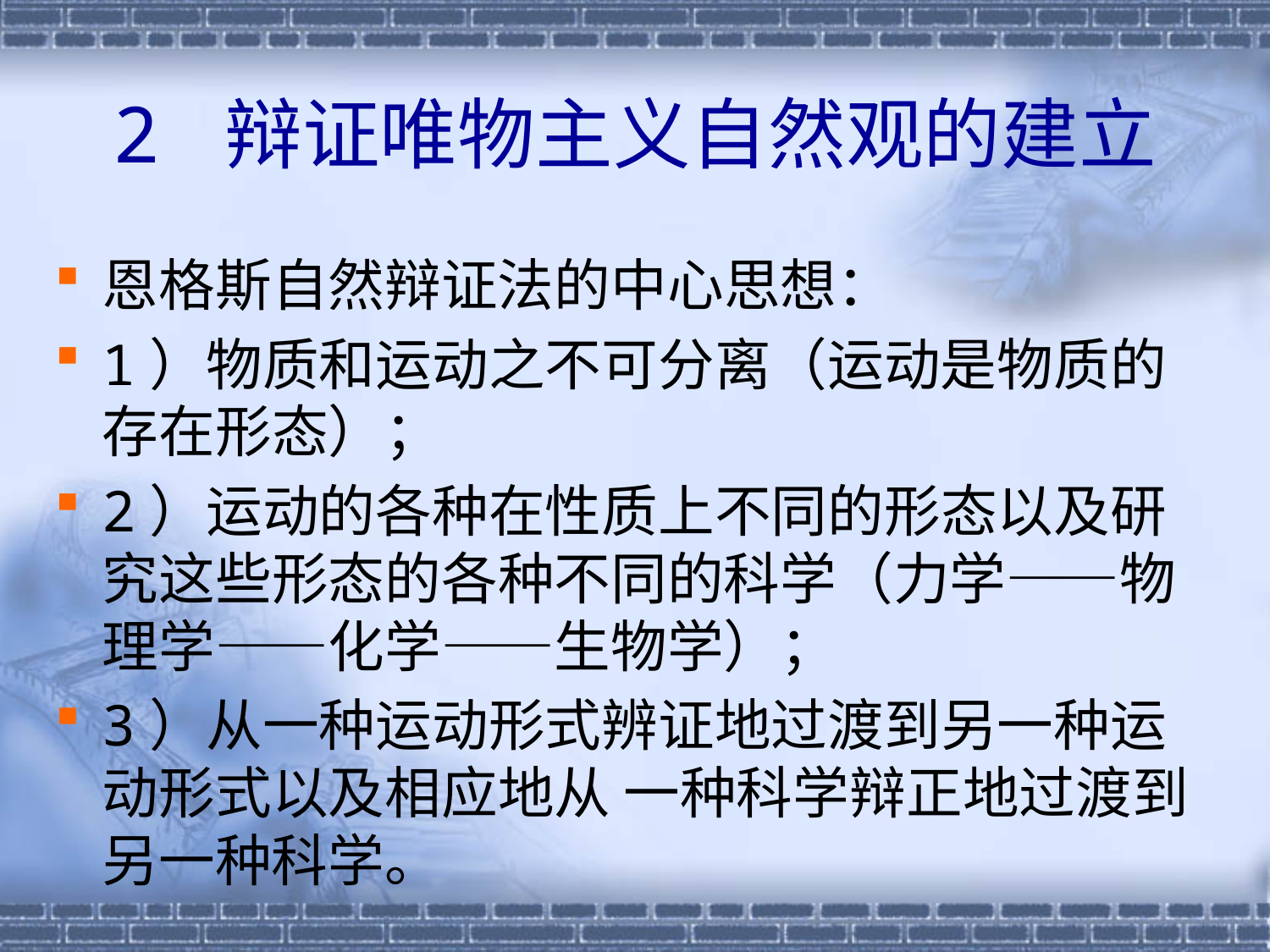

# 2 辩证唯物主义自然观的建立
恩格斯自然辩证法的中心思想：
1）物质和运动之不可分离（运动是物质的存在形态）；
2）运动的各种在性质上不同的形态以及研究这些形态的各种不同的科学（力学——物理学——化学——生物学）；
3）从一种运动形式辨证地过渡到另一种运动形式以及相应地从 一种科学辩正地过渡到另一种科学。